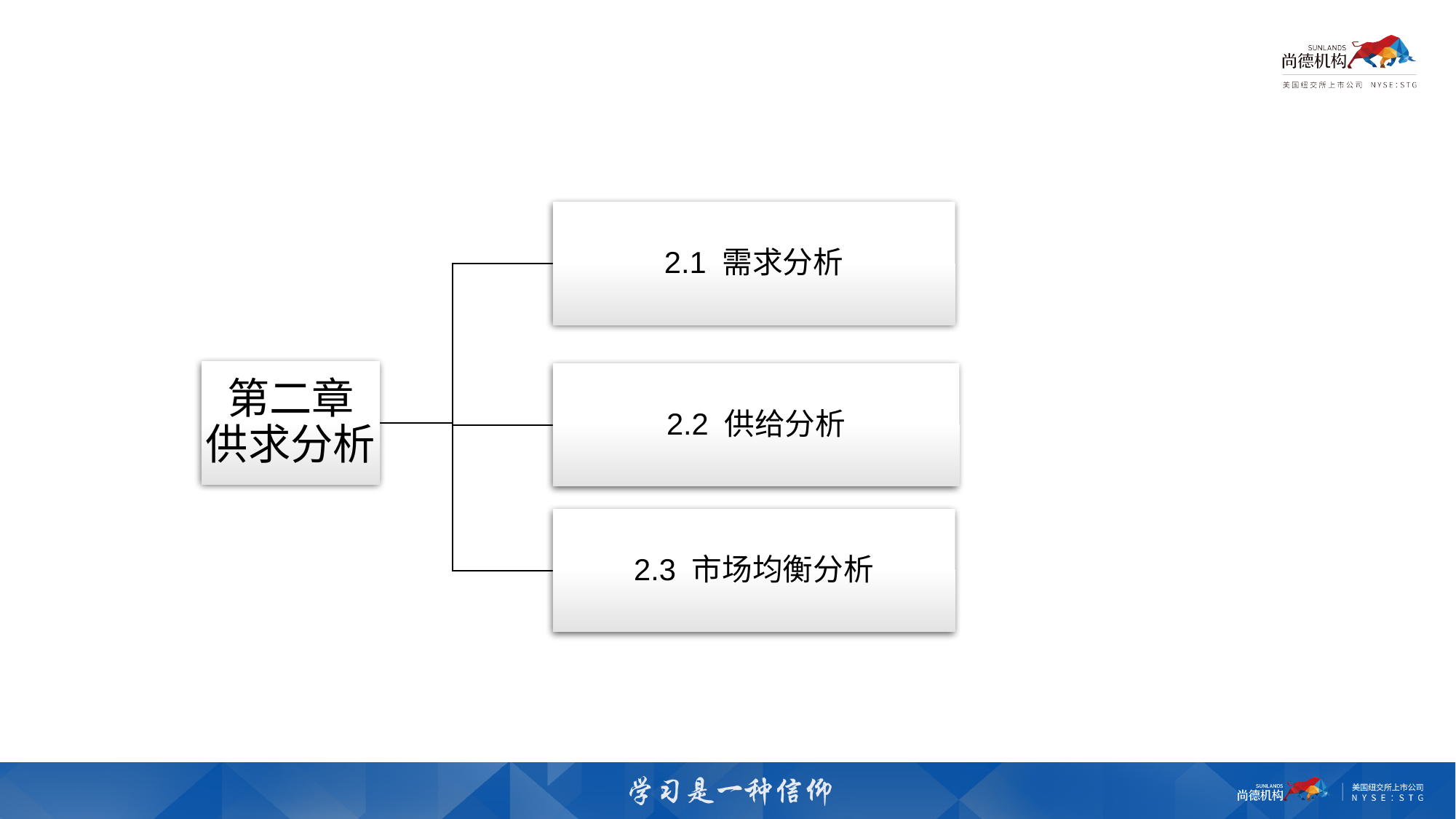

第二章 供求分析
2.1 需求分析
2.2 供给分析
2.3 市场均衡分析